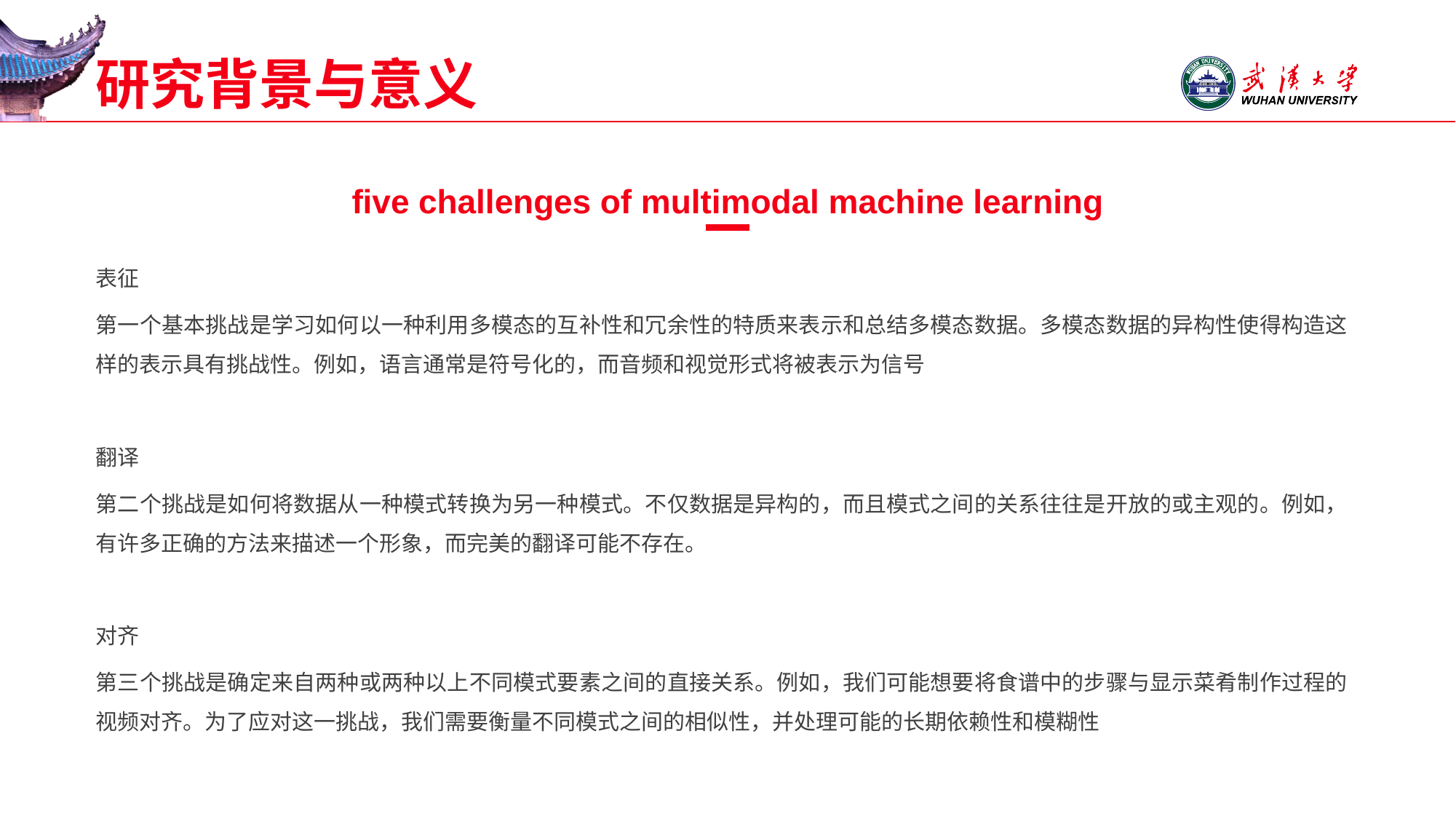

# 研究背景与意义
five challenges of multimodal machine learning
表征
第一个基本挑战是学习如何以一种利用多模态的互补性和冗余性的特质来表示和总结多模态数据。多模态数据的异构性使得构造这样的表示具有挑战性。例如，语言通常是符号化的，而音频和视觉形式将被表示为信号

翻译
第二个挑战是如何将数据从一种模式转换为另一种模式。不仅数据是异构的，而且模式之间的关系往往是开放的或主观的。例如，有许多正确的方法来描述一个形象，而完美的翻译可能不存在。

对齐
第三个挑战是确定来自两种或两种以上不同模式要素之间的直接关系。例如，我们可能想要将食谱中的步骤与显示菜肴制作过程的视频对齐。为了应对这一挑战，我们需要衡量不同模式之间的相似性，并处理可能的长期依赖性和模糊性